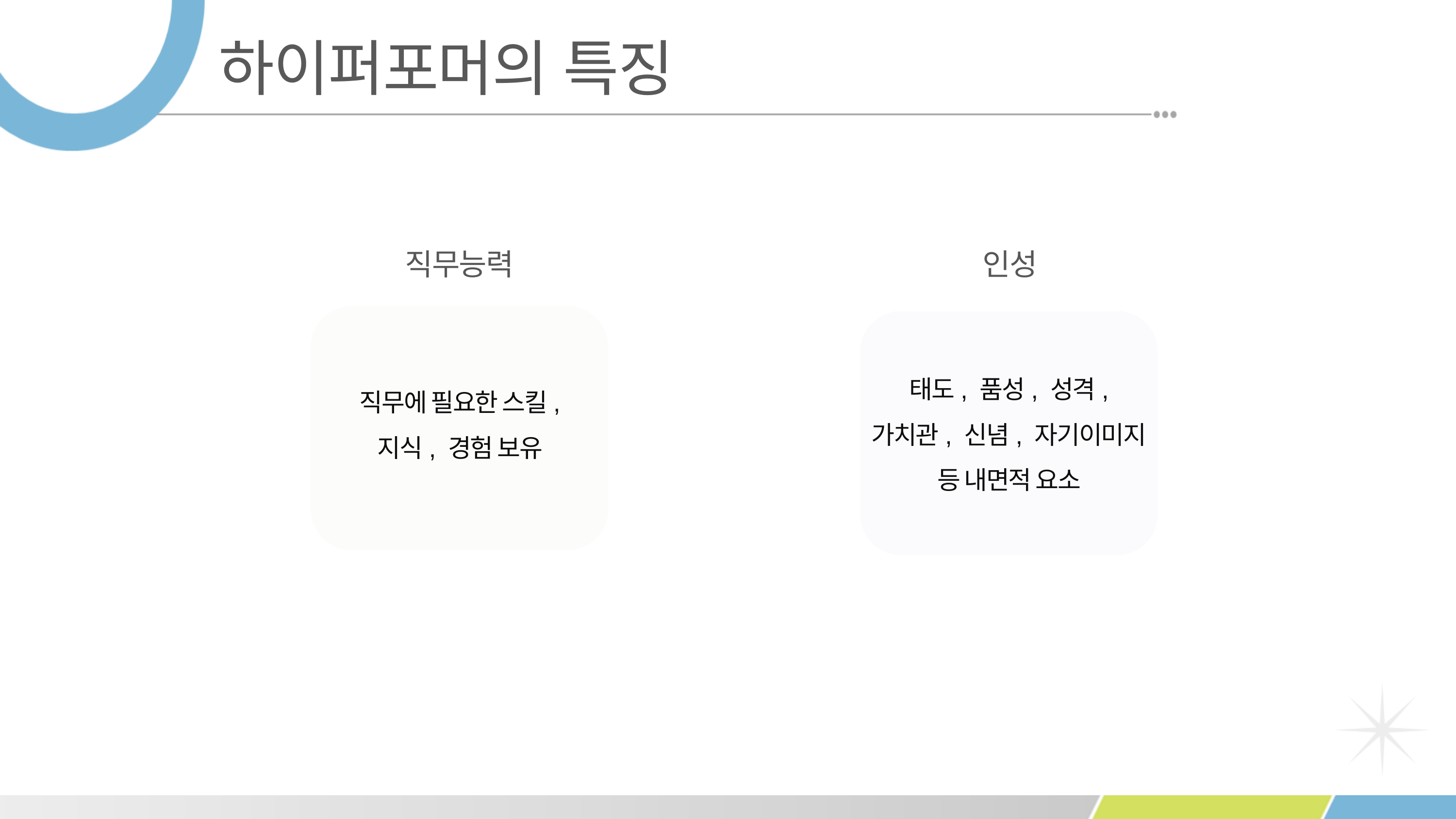

하이퍼포머의 특징
직무능력
인성

태도, 품성, 성격,
가치관, 신념, 자기이미지
등 내면적 요소
직무에 필요한 스킬,
지식, 경험 보유